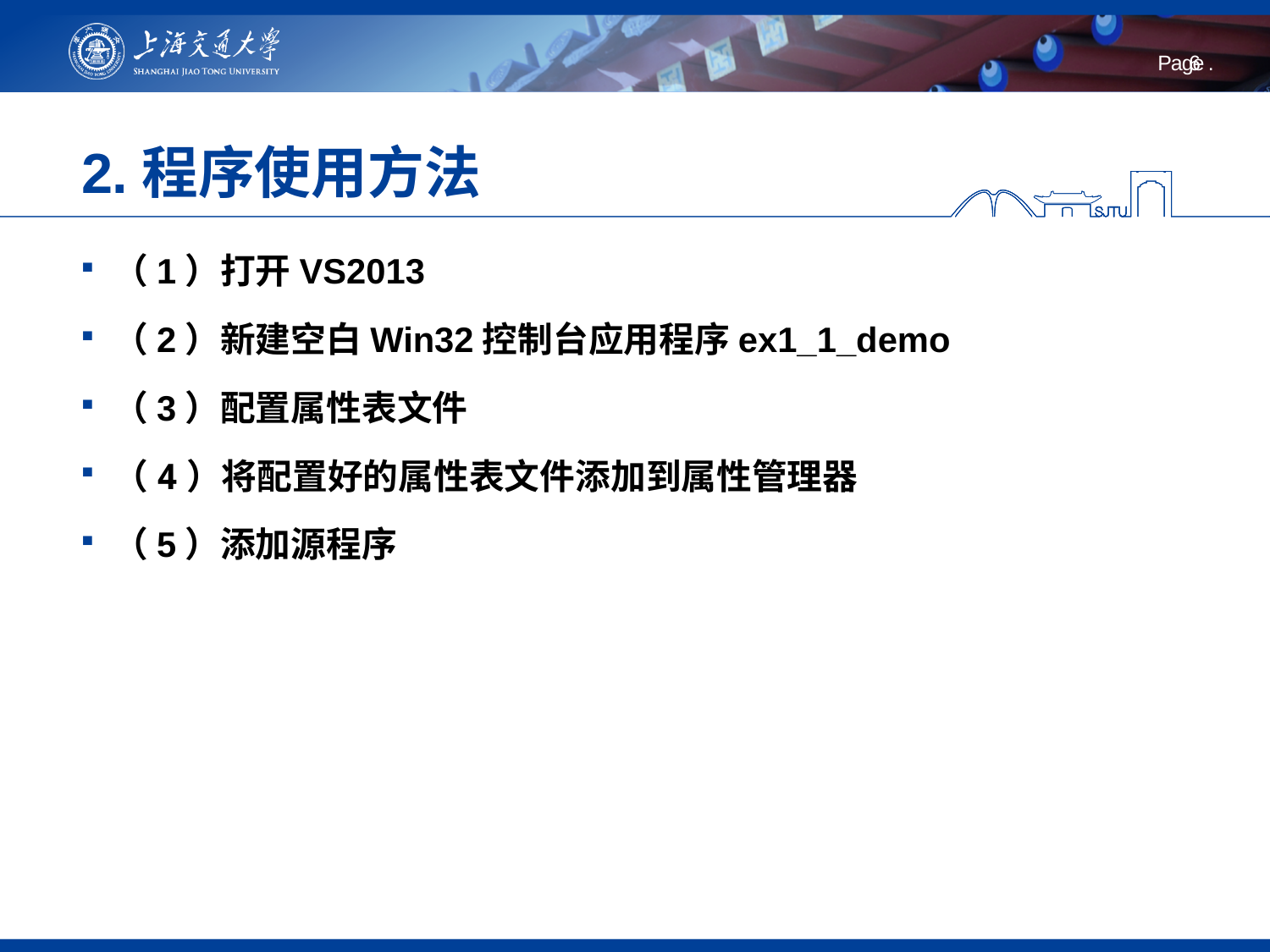

# 2.程序使用方法
（1）打开VS2013
（2）新建空白Win32控制台应用程序ex1_1_demo
（3）配置属性表文件
（4）将配置好的属性表文件添加到属性管理器
（5）添加源程序